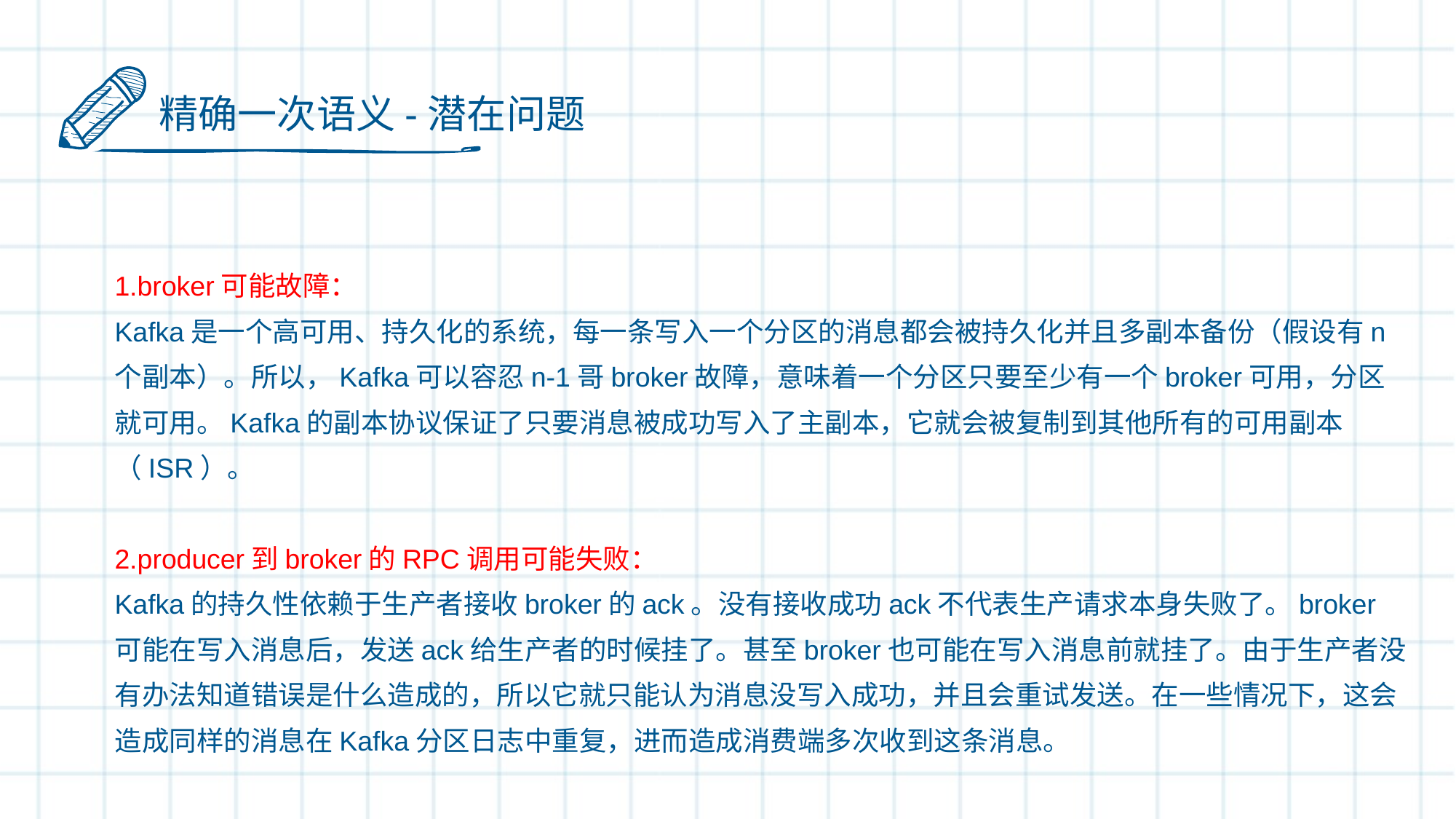

精确一次语义-潜在问题

1.broker可能故障：
Kafka是一个高可用、持久化的系统，每一条写入一个分区的消息都会被持久化并且多副本备份（假设有n个副本）。所以，Kafka可以容忍n-1哥broker故障，意味着一个分区只要至少有一个broker可用，分区就可用。Kafka的副本协议保证了只要消息被成功写入了主副本，它就会被复制到其他所有的可用副本（ISR）。

2.producer到broker的RPC调用可能失败：
Kafka的持久性依赖于生产者接收broker的ack。没有接收成功ack不代表生产请求本身失败了。broker可能在写入消息后，发送ack给生产者的时候挂了。甚至broker也可能在写入消息前就挂了。由于生产者没有办法知道错误是什么造成的，所以它就只能认为消息没写入成功，并且会重试发送。在一些情况下，这会造成同样的消息在Kafka分区日志中重复，进而造成消费端多次收到这条消息。